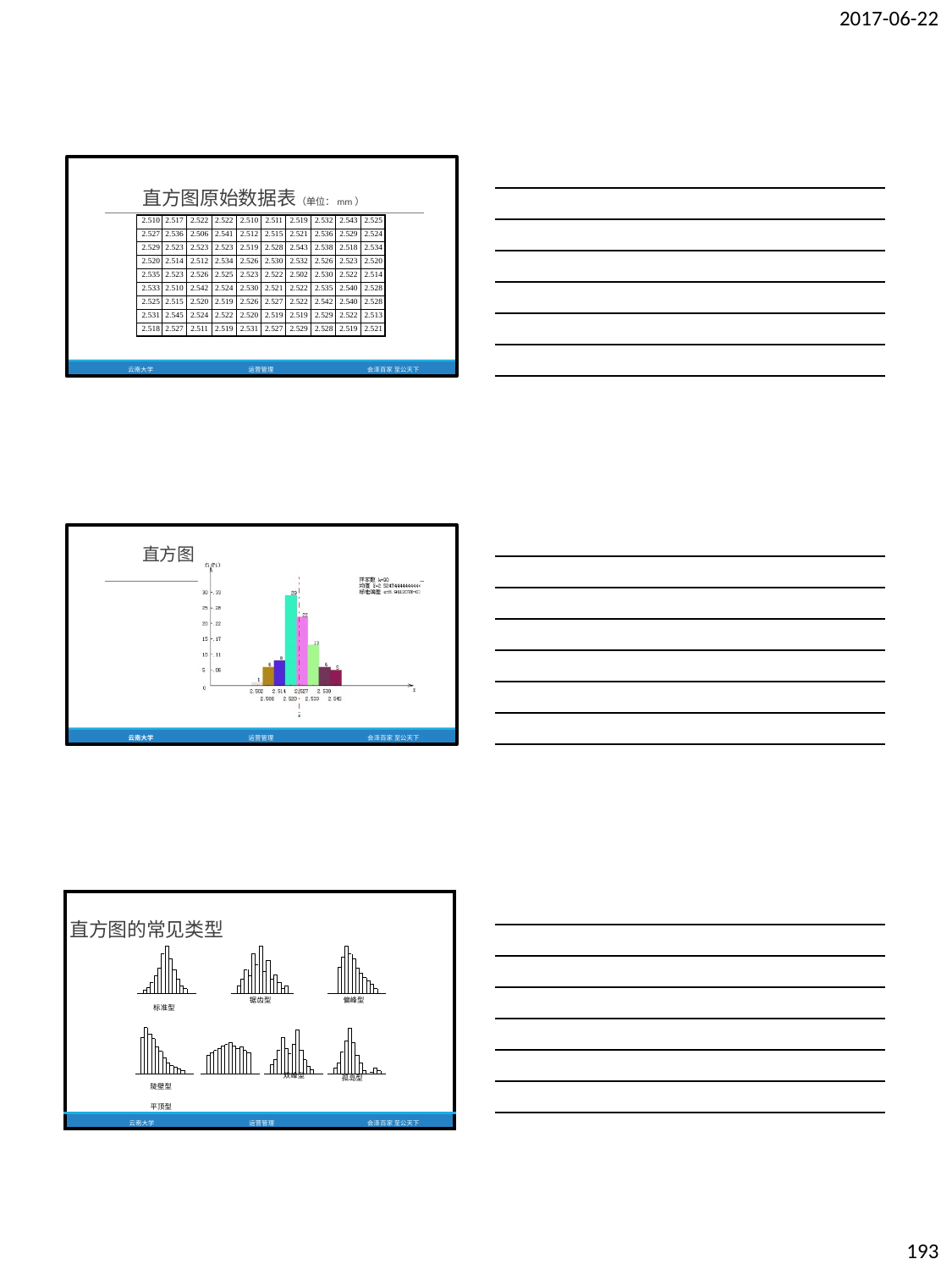

2017-06-22

直方图原始数据表（单位：mm）

| 2.510 | 2.517 | 2.522 | 2.522 | 2.510 | 2.511 | 2.519 | 2.532 | 2.543 | 2.525 |
| --- | --- | --- | --- | --- | --- | --- | --- | --- | --- |
| 2.527 | 2.536 | 2.506 | 2.541 | 2.512 | 2.515 | 2.521 | 2.536 | 2.529 | 2.524 |
| 2.529 | 2.523 | 2.523 | 2.523 | 2.519 | 2.528 | 2.543 | 2.538 | 2.518 | 2.534 |
| 2.520 | 2.514 | 2.512 | 2.534 | 2.526 | 2.530 | 2.532 | 2.526 | 2.523 | 2.520 |
| 2.535 | 2.523 | 2.526 | 2.525 | 2.523 | 2.522 | 2.502 | 2.530 | 2.522 | 2.514 |
| 2.533 | 2.510 | 2.542 | 2.524 | 2.530 | 2.521 | 2.522 | 2.535 | 2.540 | 2.528 |
| 2.525 | 2.515 | 2.520 | 2.519 | 2.526 | 2.527 | 2.522 | 2.542 | 2.540 | 2.528 |
| 2.531 | 2.545 | 2.524 | 2.522 | 2.520 | 2.519 | 2.519 | 2.529 | 2.522 | 2.513 |
| 2.518 | 2.527 | 2.511 | 2.519 | 2.531 | 2.527 | 2.529 | 2.528 | 2.519 | 2.521 |

云南大学
运营管理
会泽百家 至公天下

直方图

云南大学
运营管理
会泽百家 至公天下

| 直方图的常见类型 标准型 陡壁型 平顶型 | 锯齿型 | 双峰型 | 偏峰型 孤岛型 |
| --- | --- | --- | --- |
| 云南大学 | 运营管理 | 会泽百家 至公天下 |  |

193